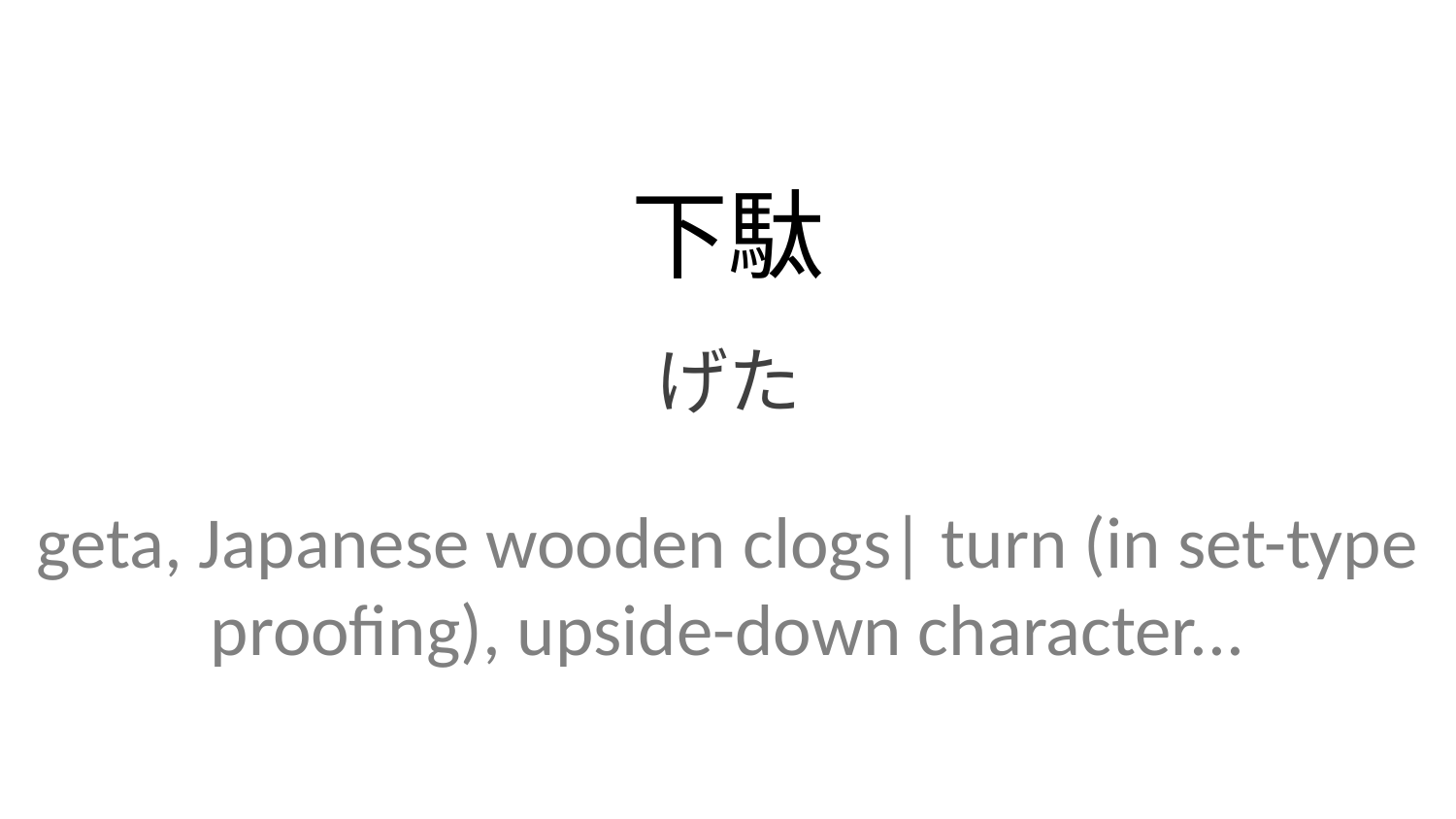

下駄

げた
geta, Japanese wooden clogs| turn (in set-type proofing), upside-down character...